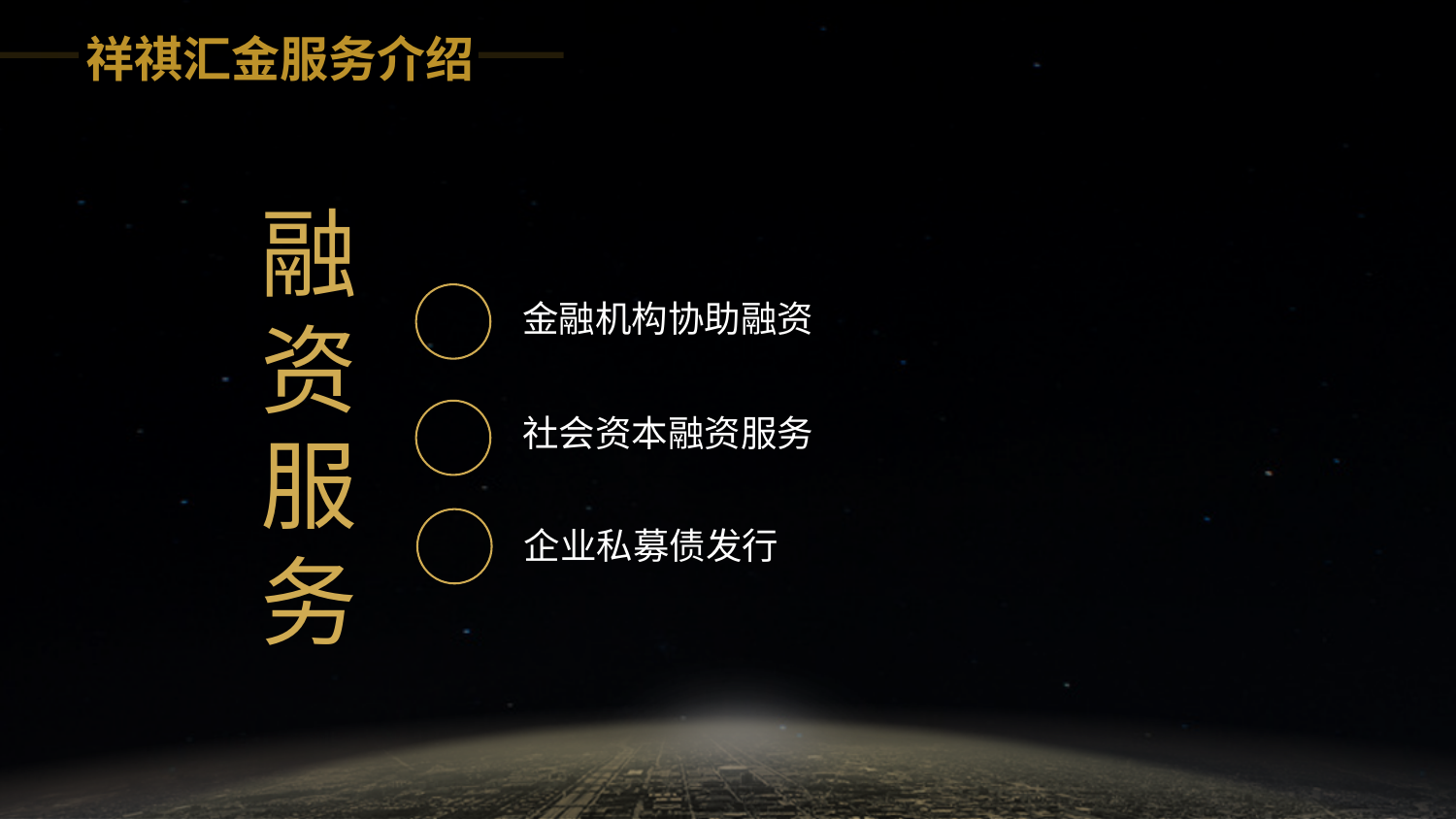

祥祺汇金服务介绍
融
资
服
务

金融机构协助融资

社会资本融资服务

企业私募债发行